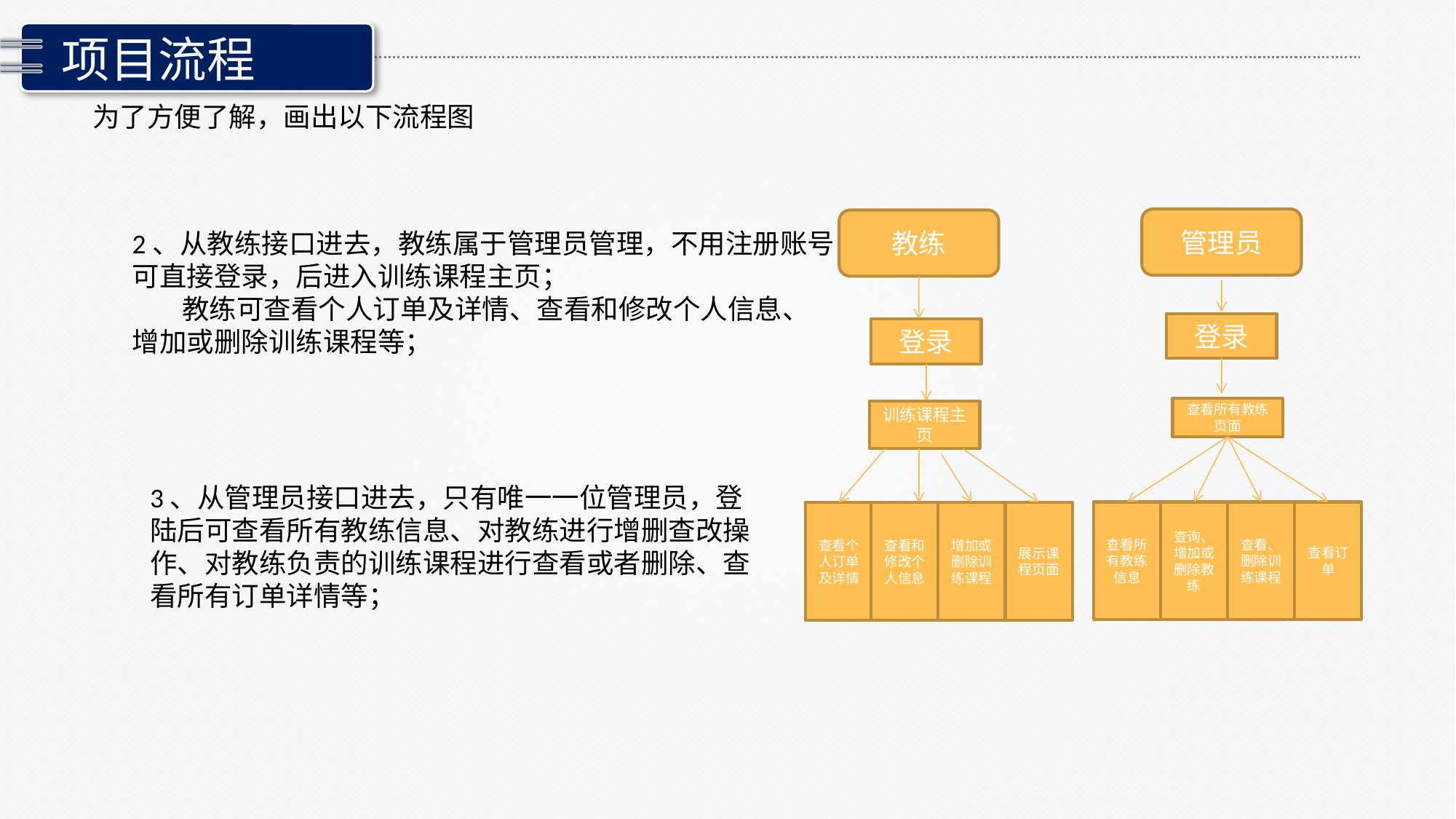

项目流程
为了方便了解，画出以下流程图
管理员
教练
2、从教练接口进去，教练属于管理员管理，不用注册账号
可直接登录，后进入训练课程主页；
       教练可查看个人订单及详情、查看和修改个人信息、
增加或删除训练课程等；
登录
登录
查看所有教练页面
训练课程主页
3、从管理员接口进去，只有唯一一位管理员，登陆后可查看所有教练信息、对教练进行增删查改操作、对教练负责的训练课程进行查看或者删除、查看所有订单详情等；

查看所有教练信息
查询、增加或删除教练
查看、删除训练课程
查看订单
查看个人订单及详情
查看和修改个人信息
增加或删除训练课程
展示课程页面